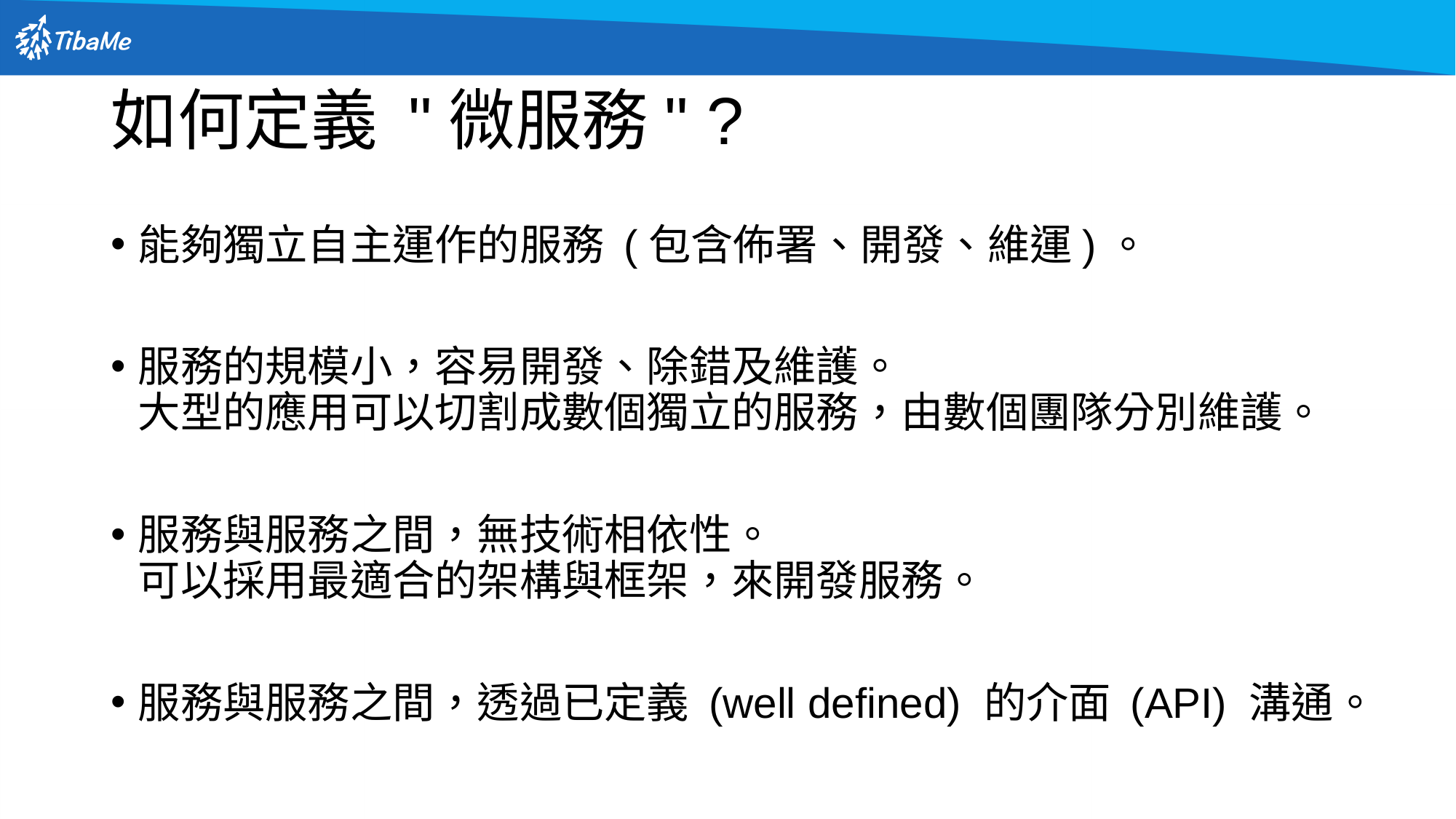

# 如何定義 "微服務" ?
能夠獨立自主運作的服務 (包含佈署、開發、維運)。

服務的規模小，容易開發、除錯及維護。
大型的應用可以切割成數個獨立的服務，由數個團隊分別維護。

服務與服務之間，無技術相依性。
可以採用最適合的架構與框架，來開發服務。

服務與服務之間，透過已定義 (well defined) 的介面 (API) 溝通。